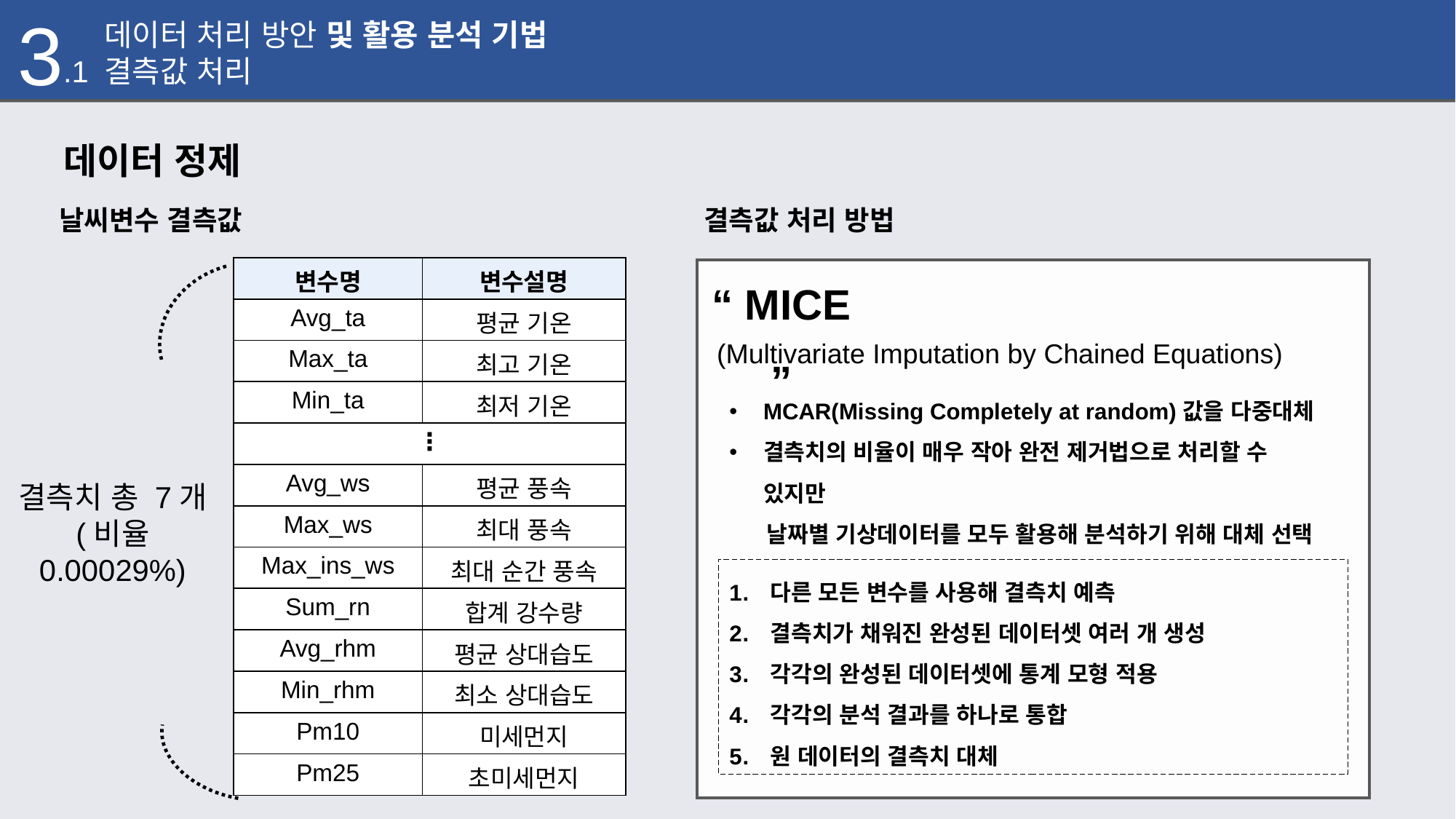

3
.1 데이터 처리 방안 및 활용 분석 기법
.1 결측값 처리
데이터 정제
날씨변수 결측값
결측값 처리 방법
“ MICE ”

(Multivariate Imputation by Chained Equations)
MCAR(Missing Completely at random)값을 다중대체
결측치의 비율이 매우 작아 완전 제거법으로 처리할 수 있지만
     날짜별 기상데이터를 모두 활용해 분석하기 위해 대체 선택
다른 모든 변수를 사용해 결측치 예측
결측치가 채워진 완성된 데이터셋 여러 개 생성
각각의 완성된 데이터셋에 통계 모형 적용
각각의 분석 결과를 하나로 통합
원 데이터의 결측치 대체

| 변수명 | 변수설명 |
| --- | --- |
| Avg\_ta | 평균 기온 |
| Max\_ta | 최고 기온 |
| Min\_ta | 최저 기온 |
| ⋮ |  |
| Avg\_ws | 평균 풍속 |
| Max\_ws | 최대 풍속 |
| Max\_ins\_ws | 최대 순간 풍속 |
| Sum\_rn | 합계 강수량 |
| Avg\_rhm | 평균 상대습도 |
| Min\_rhm | 최소 상대습도 |
| Pm10 | 미세먼지 |
| Pm25 | 초미세먼지 |
결측치 총 7개
(비율 0.00029%)